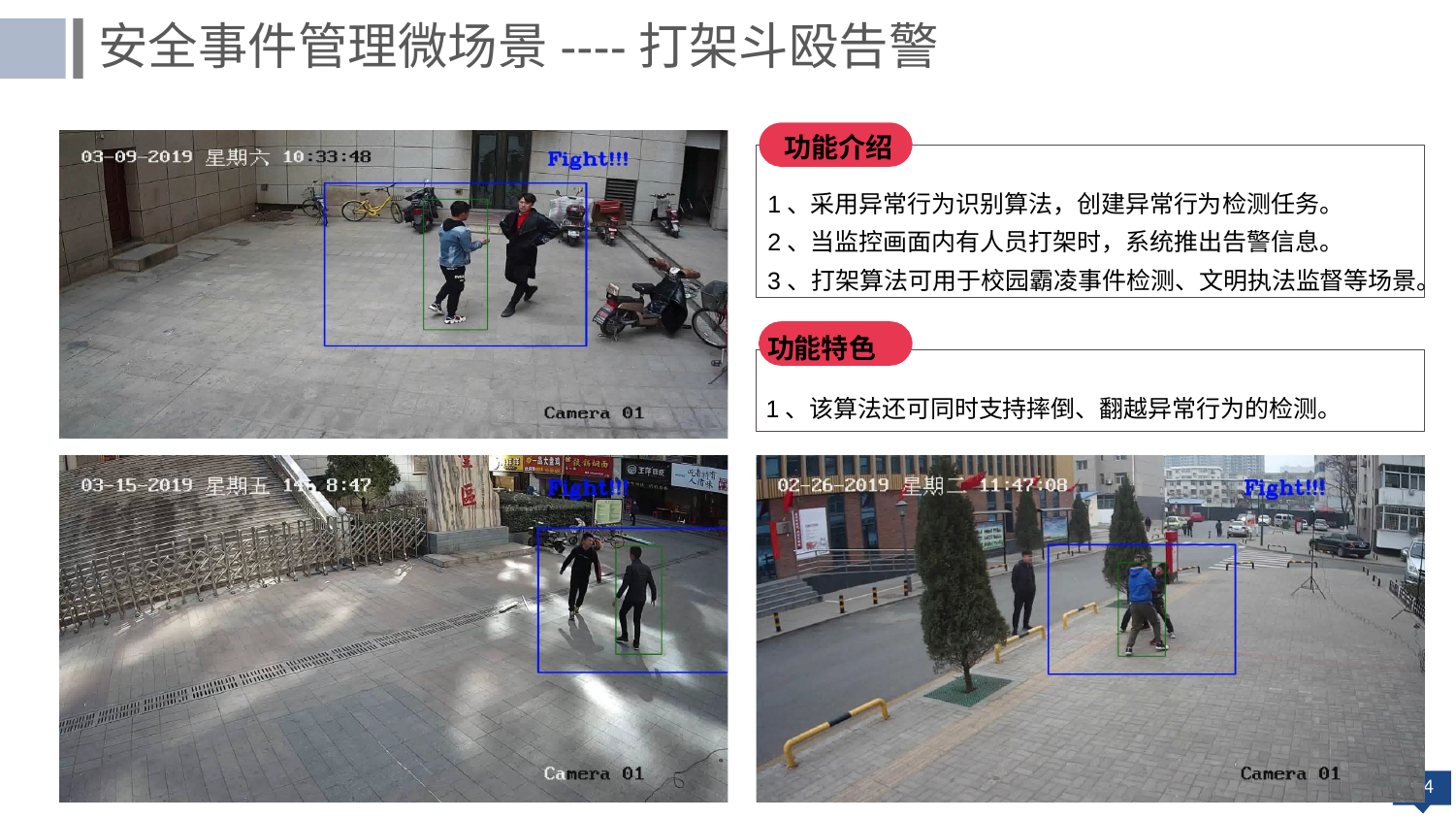

安全事件管理微场景----打架斗殴告警

功能介绍

1、采用异常行为识别算法，创建异常行为检测任务。
2、当监控画面内有人员打架时，系统推出告警信息。
3、打架算法可用于校园霸凌事件检测、文明执法监督等场景。

功能特色

1、该算法还可同时支持摔倒、翻越异常行为的检测。